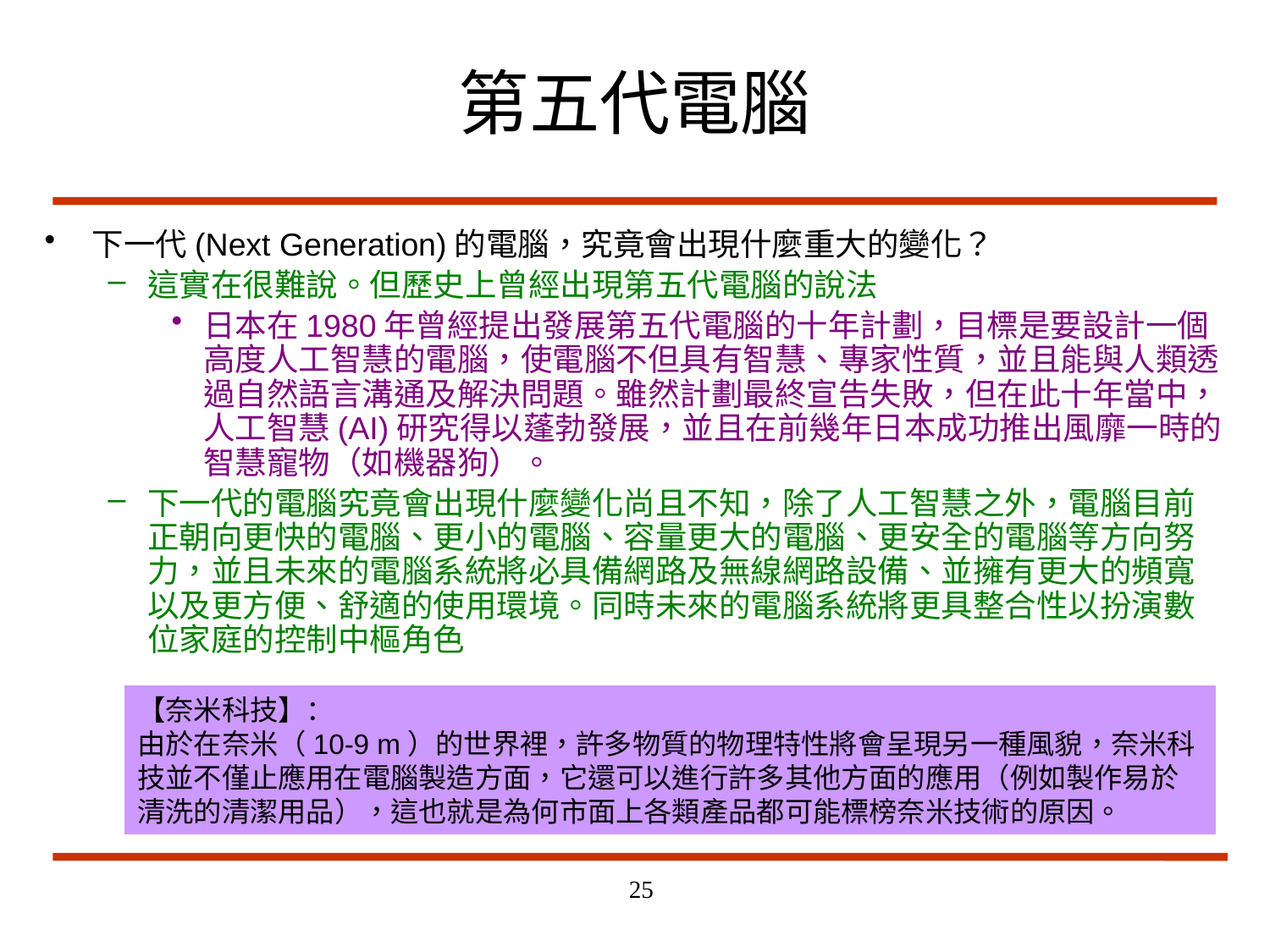

# 第五代電腦
下一代(Next Generation)的電腦，究竟會出現什麼重大的變化？
這實在很難說。但歷史上曾經出現第五代電腦的說法
日本在1980年曾經提出發展第五代電腦的十年計劃，目標是要設計一個高度人工智慧的電腦，使電腦不但具有智慧、專家性質，並且能與人類透過自然語言溝通及解決問題。雖然計劃最終宣告失敗，但在此十年當中，人工智慧(AI)研究得以蓬勃發展，並且在前幾年日本成功推出風靡一時的智慧寵物（如機器狗）。
下一代的電腦究竟會出現什麼變化尚且不知，除了人工智慧之外，電腦目前正朝向更快的電腦、更小的電腦、容量更大的電腦、更安全的電腦等方向努力，並且未來的電腦系統將必具備網路及無線網路設備、並擁有更大的頻寬以及更方便、舒適的使用環境。同時未來的電腦系統將更具整合性以扮演數位家庭的控制中樞角色

【奈米科技】：
由於在奈米（10-9 m）的世界裡，許多物質的物理特性將會呈現另一種風貌，奈米科技並不僅止應用在電腦製造方面，它還可以進行許多其他方面的應用（例如製作易於清洗的清潔用品），這也就是為何市面上各類產品都可能標榜奈米技術的原因。
25